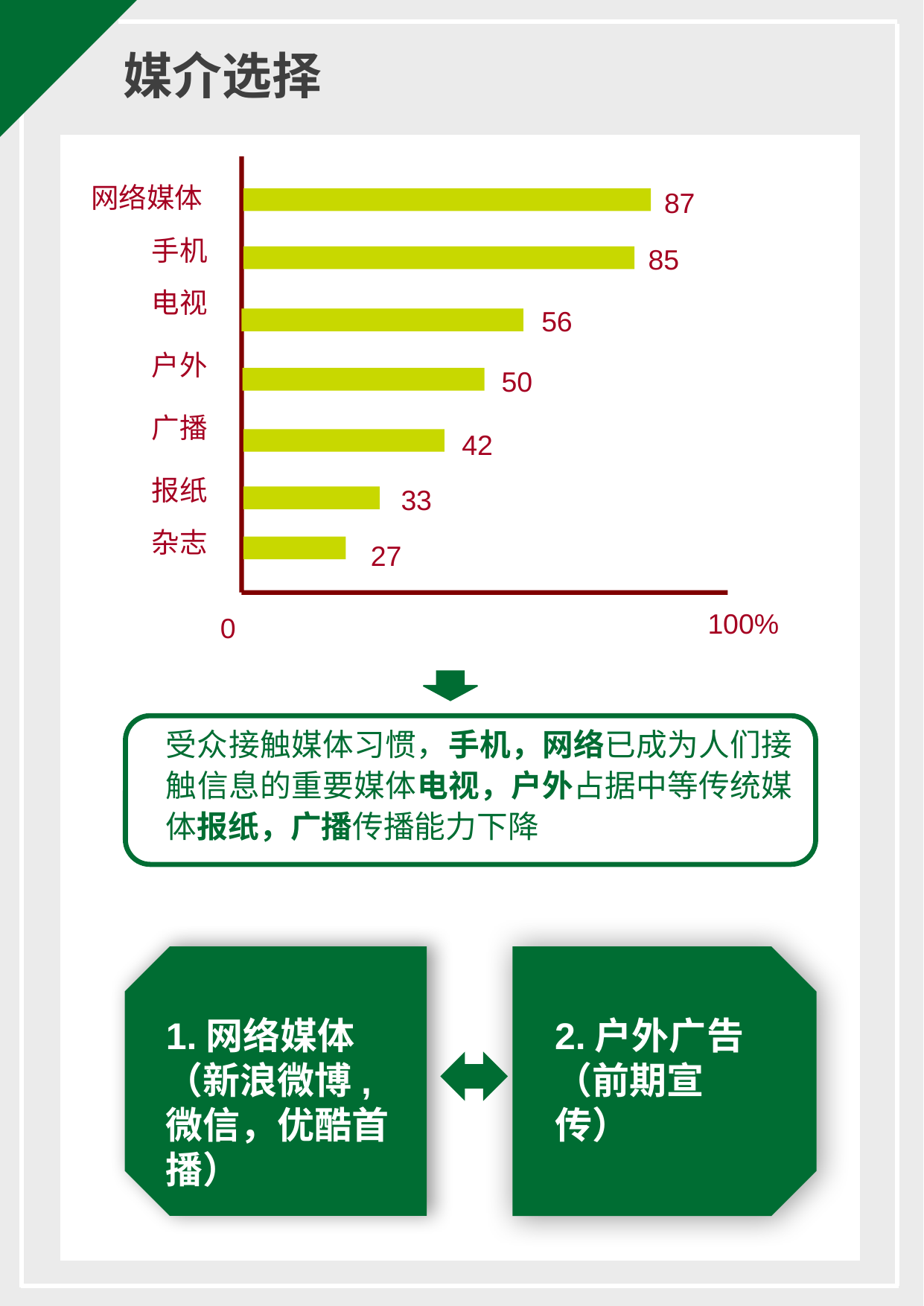

媒介选择

网络媒体
87

手机
85

电视
56

户外
50

广播
42

报纸
33

杂志
27

100%
0

受众接触媒体习惯，手机，网络已成为人们接触信息的重要媒体电视，户外占据中等传统媒体报纸，广播传播能力下降

1.网络媒体（新浪微博,微信，优酷首播）
2.户外广告（前期宣传）